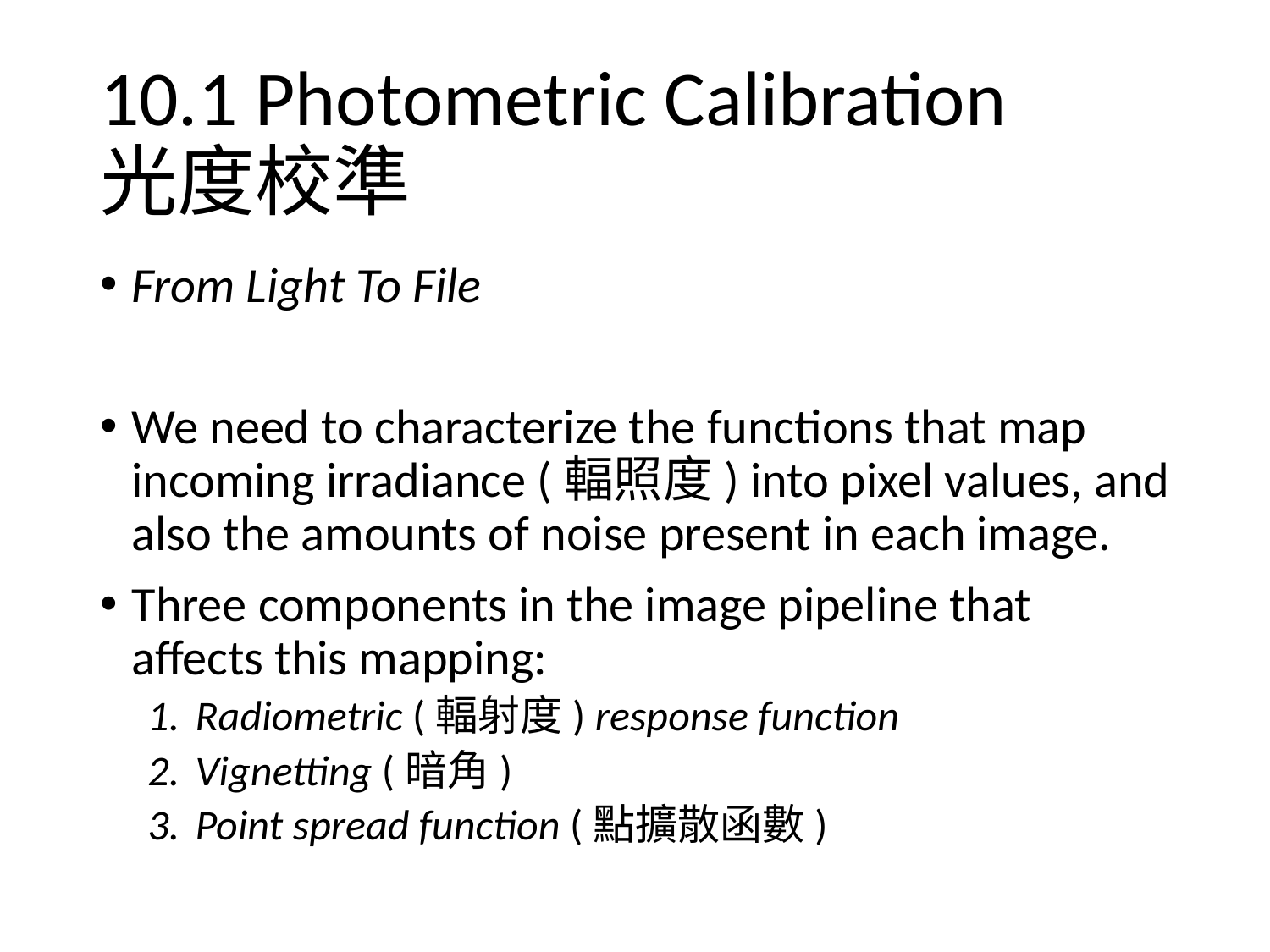

# 10.1 Photometric Calibration 光度校準
From Light To File

We need to characterize the functions that map incoming irradiance (輻照度) into pixel values, and also the amounts of noise present in each image.
Three components in the image pipeline that affects this mapping:
Radiometric (輻射度) response function
Vignetting (暗角)
Point spread function (點擴散函數)